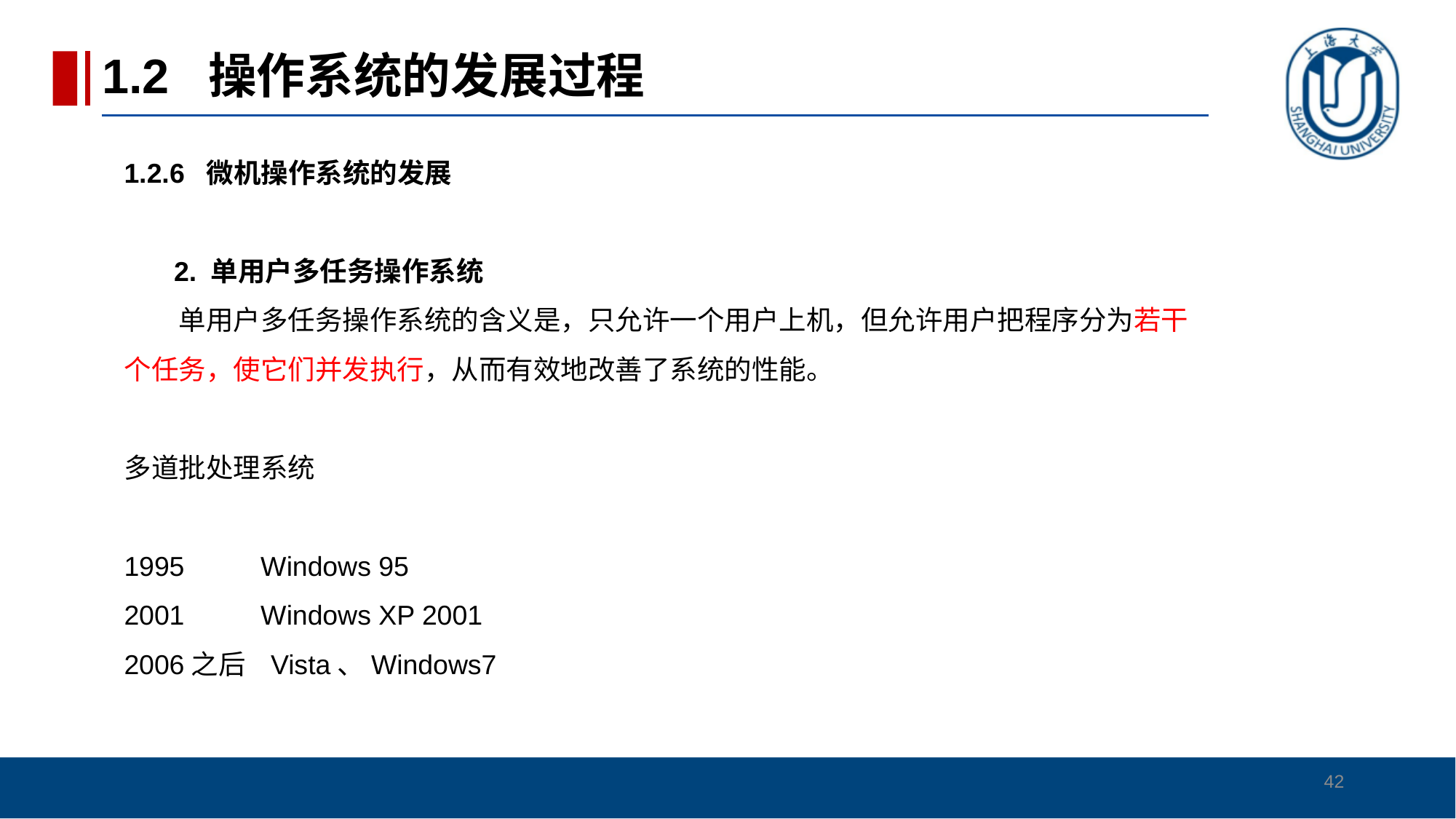

1.2  操作系统的发展过程
# 1.2.6  微机操作系统的发展 　　 2. 单用户多任务操作系统 　　单用户多任务操作系统的含义是，只允许一个用户上机，但允许用户把程序分为若干个任务，使它们并发执行，从而有效地改善了系统的性能。 多道批处理系统 1995          Windows 95 2001          Windows XP 2001 2006之后   Vista、Windows7
42